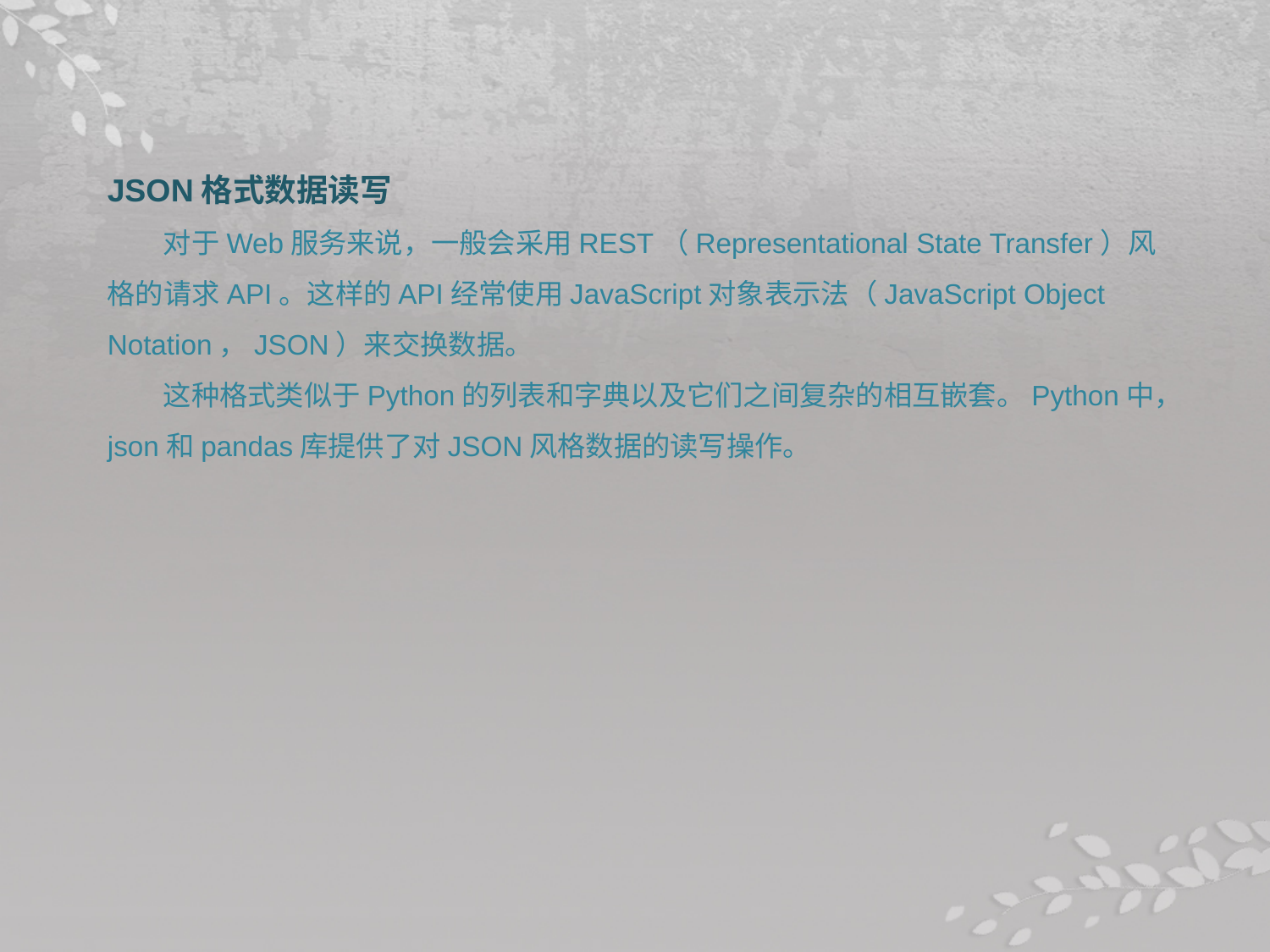

JSON格式数据读写
对于Web服务来说，一般会采用REST（Representational State Transfer）风格的请求API。这样的API经常使用JavaScript对象表示法（JavaScript Object Notation，JSON）来交换数据。
这种格式类似于Python的列表和字典以及它们之间复杂的相互嵌套。Python中，json和pandas库提供了对JSON风格数据的读写操作。